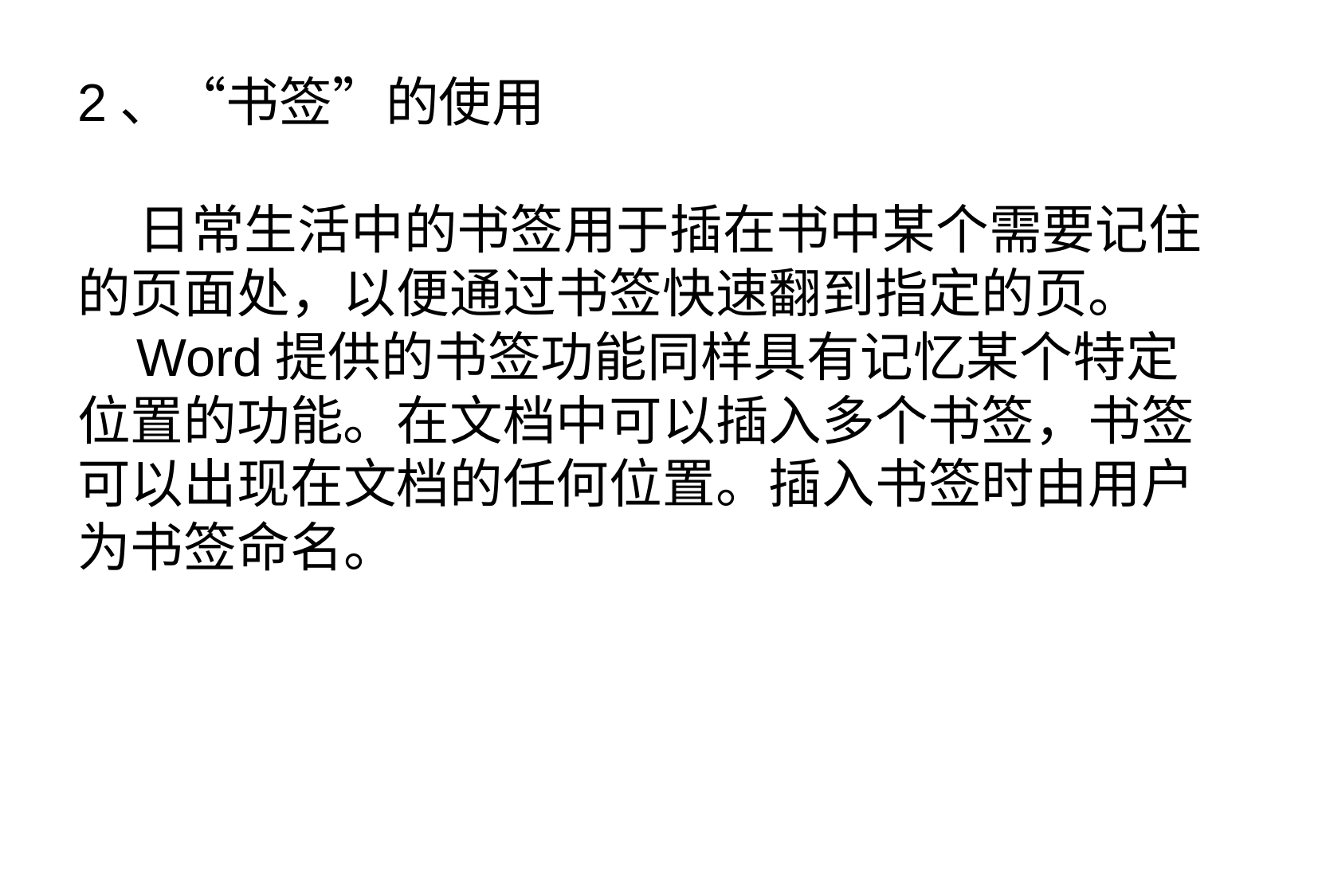

2、“书签”的使用

    日常生活中的书签用于插在书中某个需要记住的页面处，以便通过书签快速翻到指定的页。
    Word提供的书签功能同样具有记忆某个特定位置的功能。在文档中可以插入多个书签，书签可以出现在文档的任何位置。插入书签时由用户为书签命名。